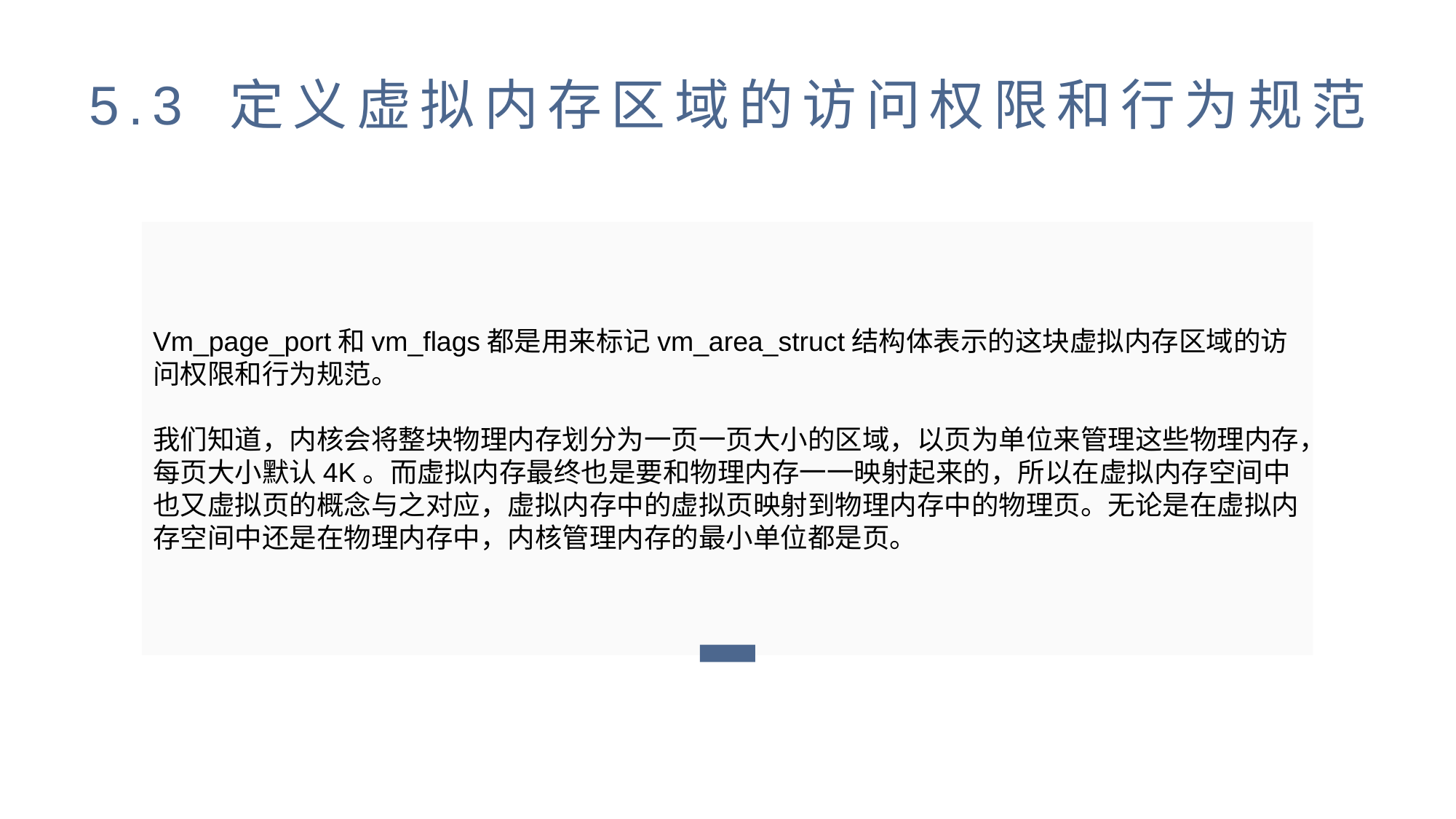

5.3 定义虚拟内存区域的访问权限和行为规范
Vm_page_port和vm_flags都是用来标记vm_area_struct结构体表示的这块虚拟内存区域的访问权限和行为规范。

我们知道，内核会将整块物理内存划分为一页一页大小的区域，以页为单位来管理这些物理内存，每页大小默认4K。而虚拟内存最终也是要和物理内存一一映射起来的，所以在虚拟内存空间中也又虚拟页的概念与之对应，虚拟内存中的虚拟页映射到物理内存中的物理页。无论是在虚拟内存空间中还是在物理内存中，内核管理内存的最小单位都是页。